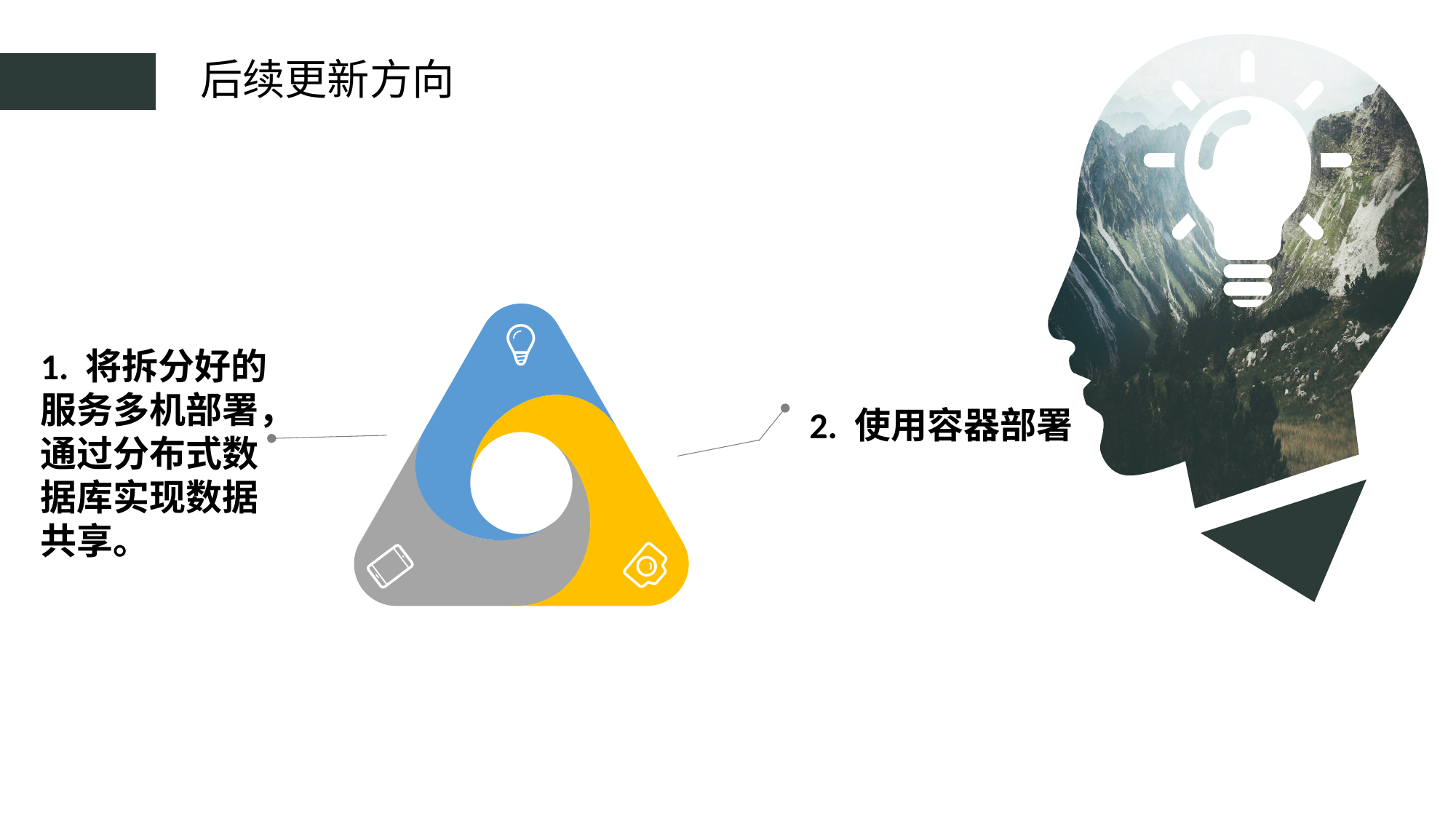

后续更新方向

1. 将拆分好的服务多机部署，通过分布式数据库实现数据共享。
2. 使用容器部署